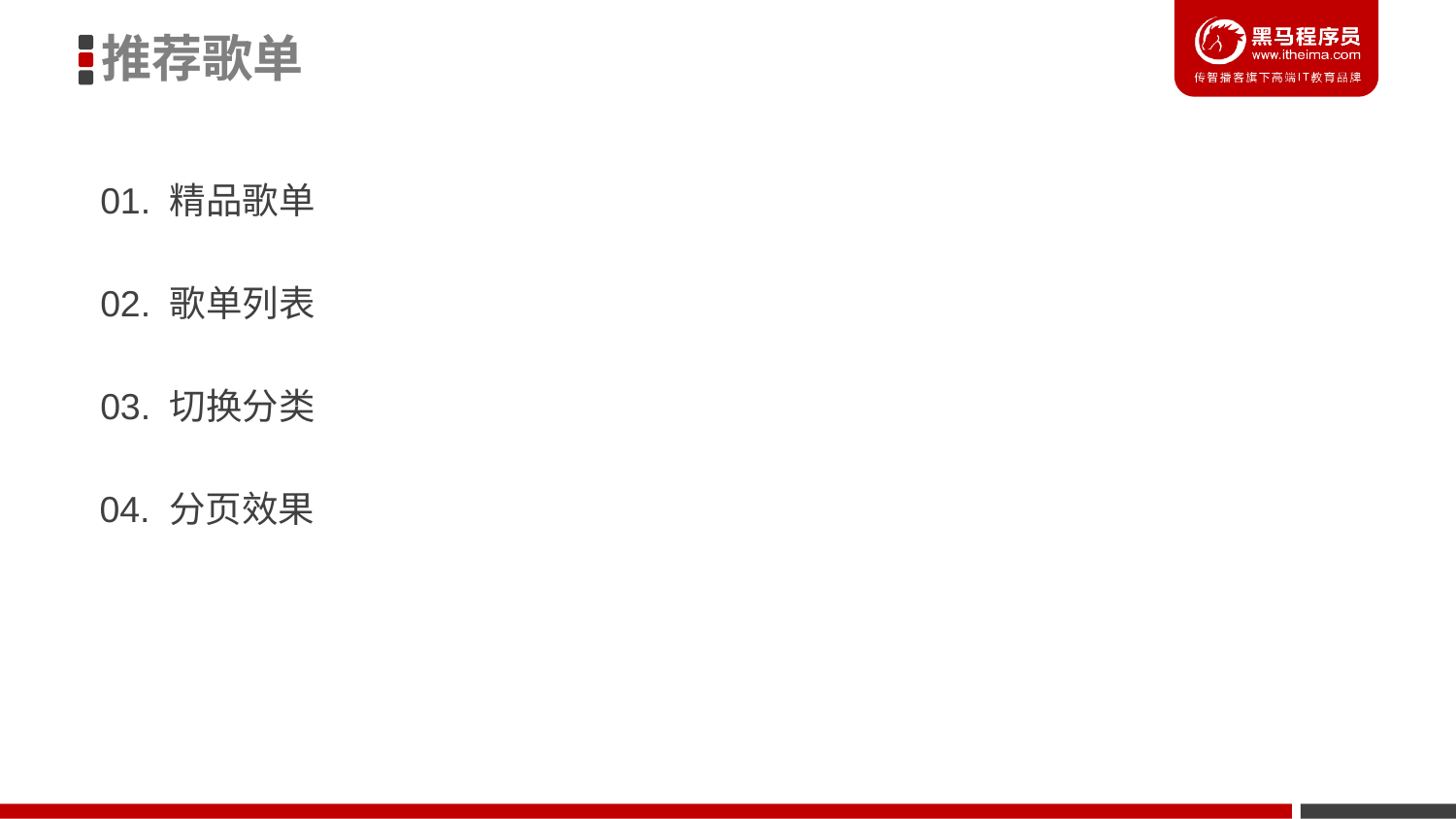

推荐歌单
01. 精品歌单
02. 歌单列表
03. 切换分类
04. 分页效果